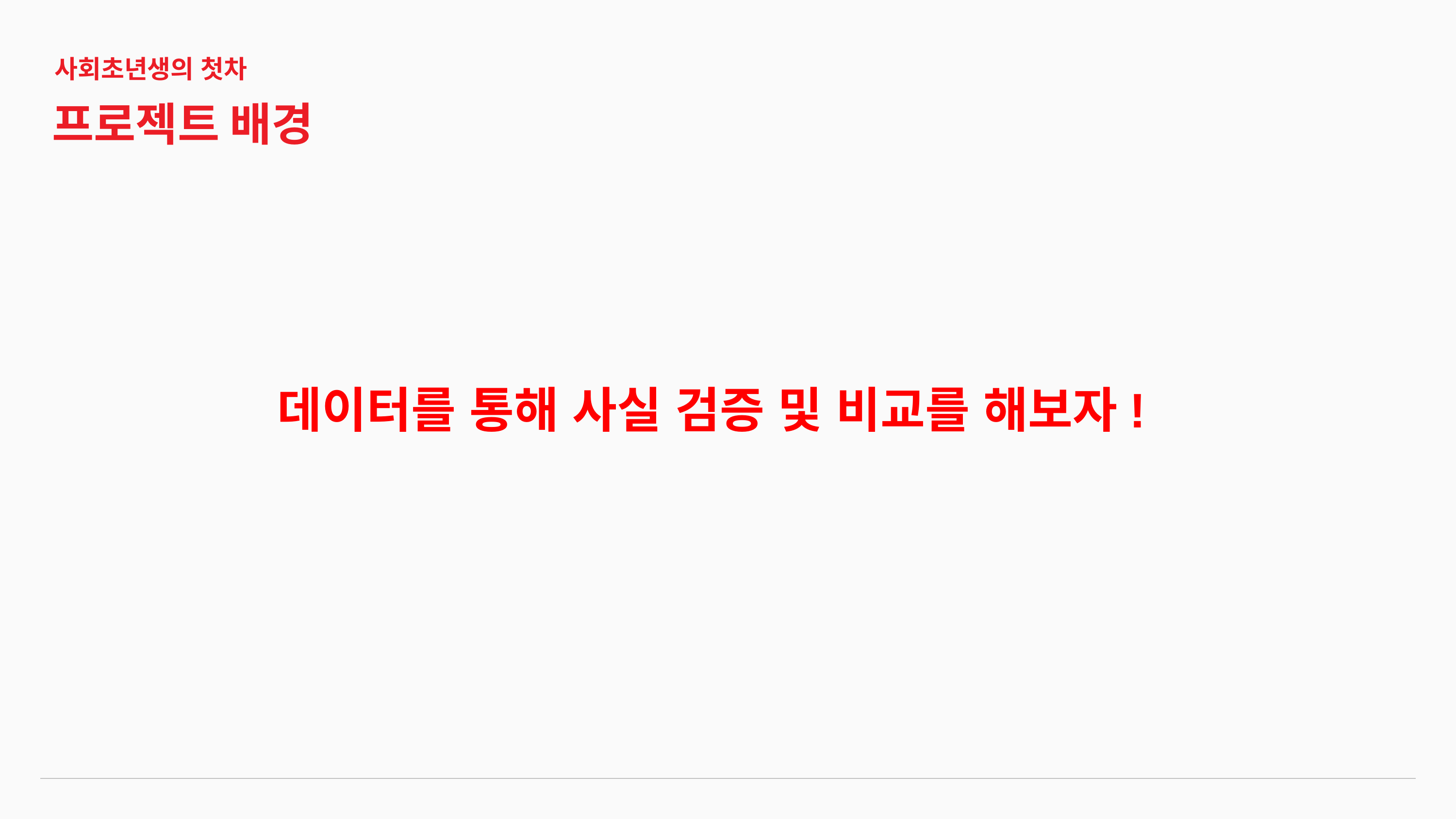

사회초년생의 첫차
프로젝트 배경
데이터를 통해 사실 검증 및 비교를 해보자!